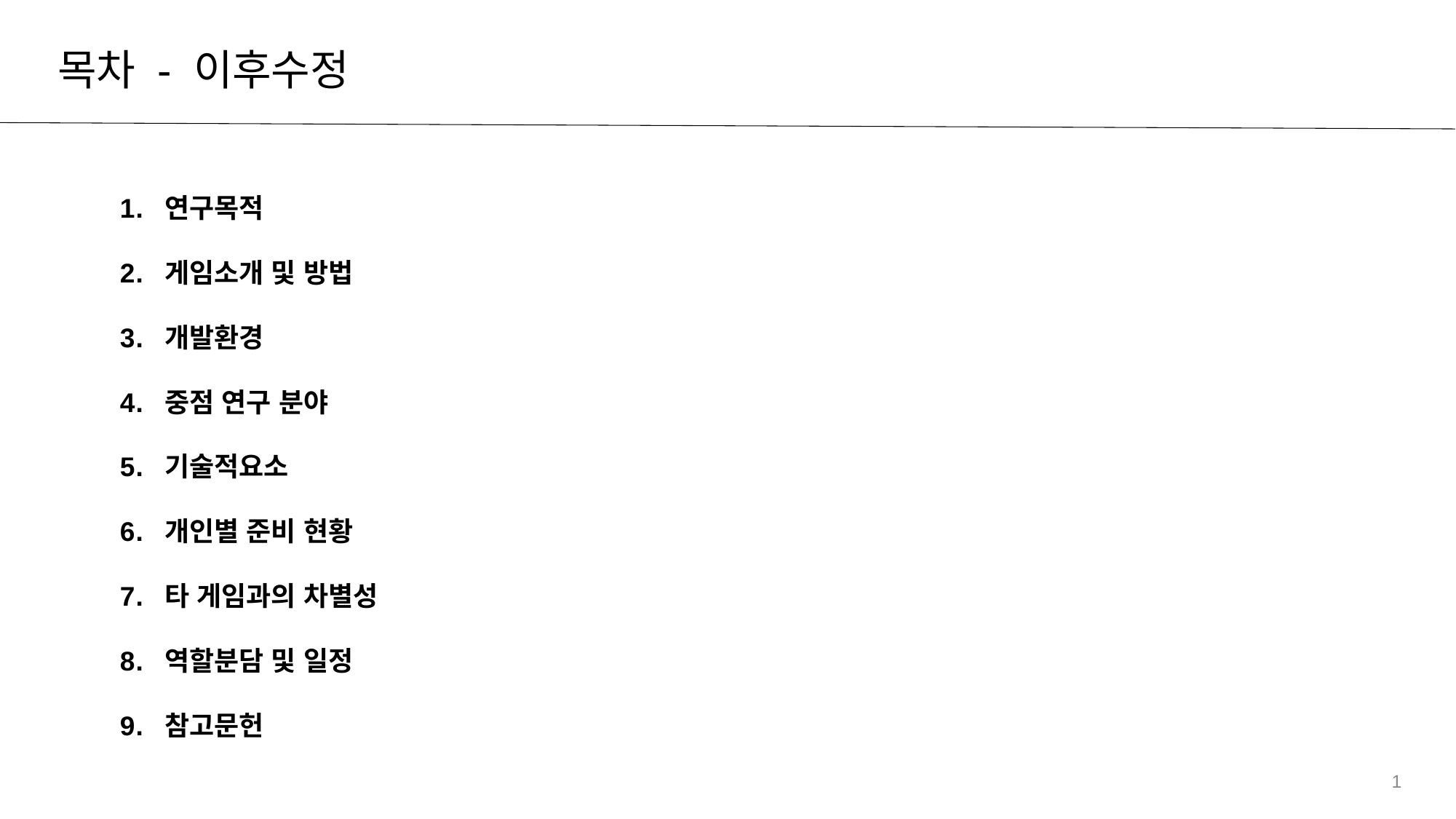

# 목차 - 이후수정
연구목적
게임소개 및 방법
개발환경
중점 연구 분야
기술적요소
개인별 준비 현황
타 게임과의 차별성
역할분담 및 일정
참고문헌
1